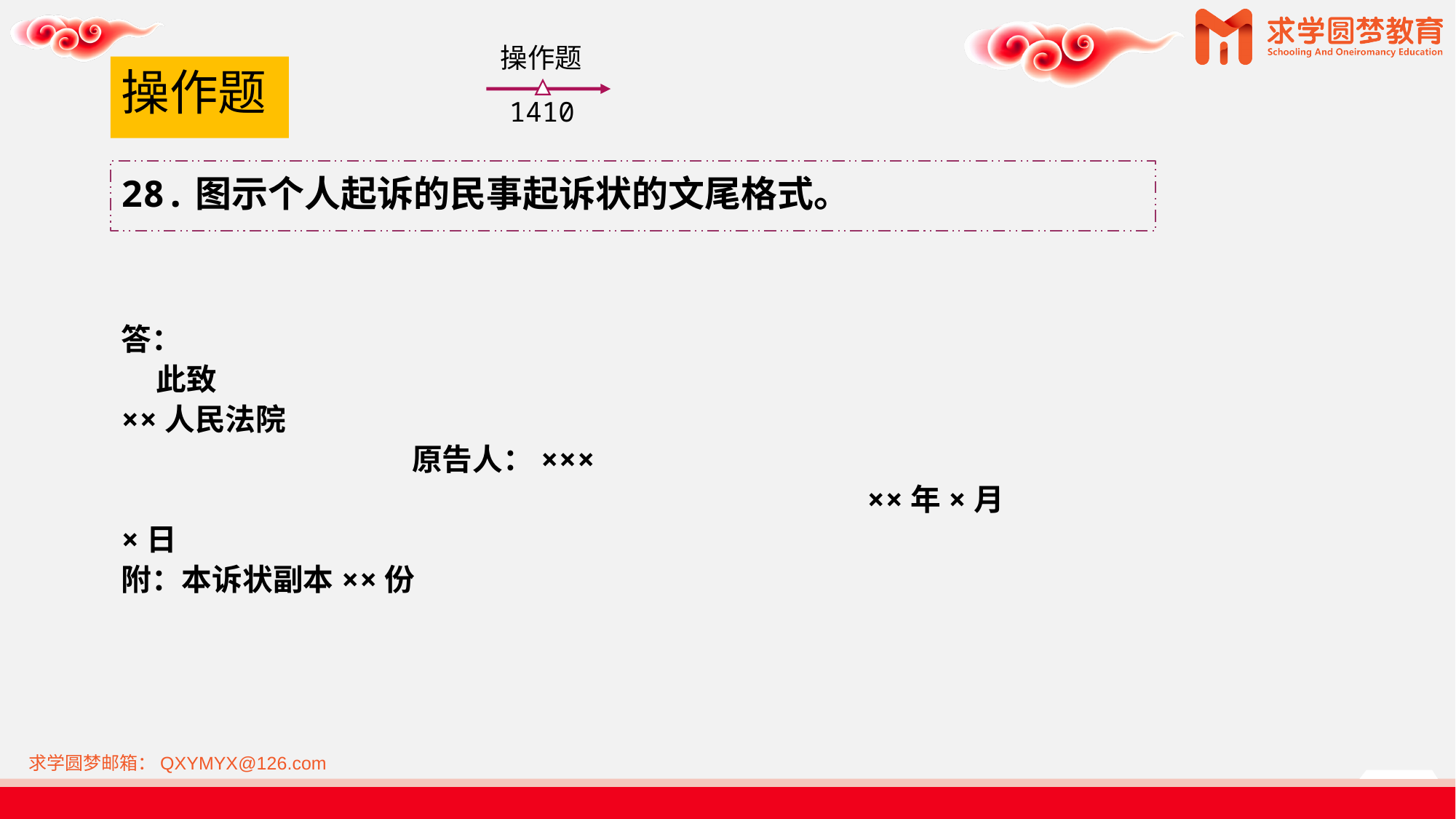

操作题

1410
# 操作题
28.图示个人起诉的民事起诉状的文尾格式。
答：
    此致
××人民法院
                                         原告人：×××
                                         ××年×月×日
附：本诉状副本××份